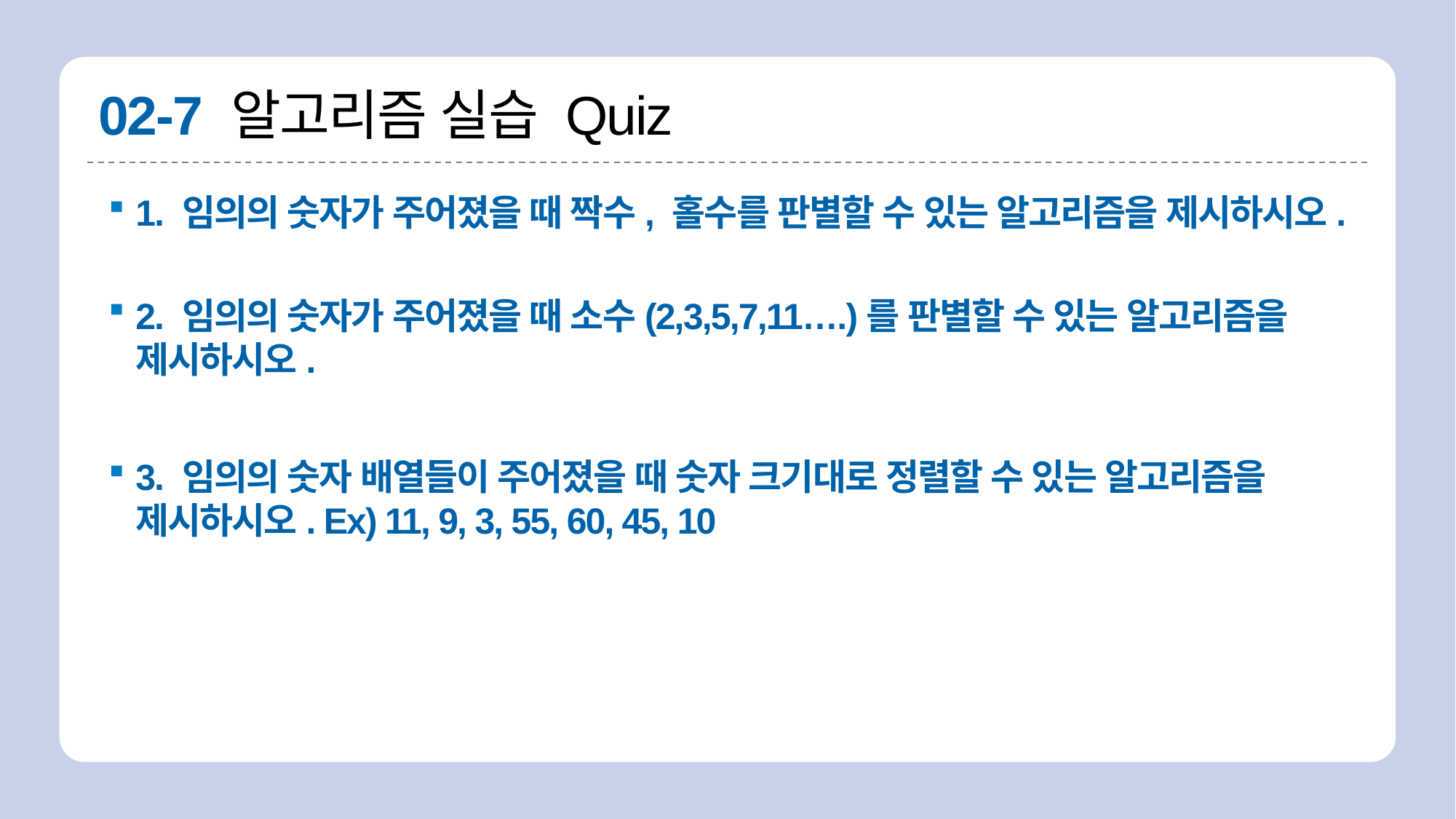

# 02-7 알고리즘 실습 Quiz
1. 임의의 숫자가 주어졌을 때 짝수, 홀수를 판별할 수 있는 알고리즘을 제시하시오.

2. 임의의 숫자가 주어졌을 때 소수(2,3,5,7,11….)를 판별할 수 있는 알고리즘을 제시하시오.

3. 임의의 숫자 배열들이 주어졌을 때 숫자 크기대로 정렬할 수 있는 알고리즘을 제시하시오. Ex) 11, 9, 3, 55, 60, 45, 10